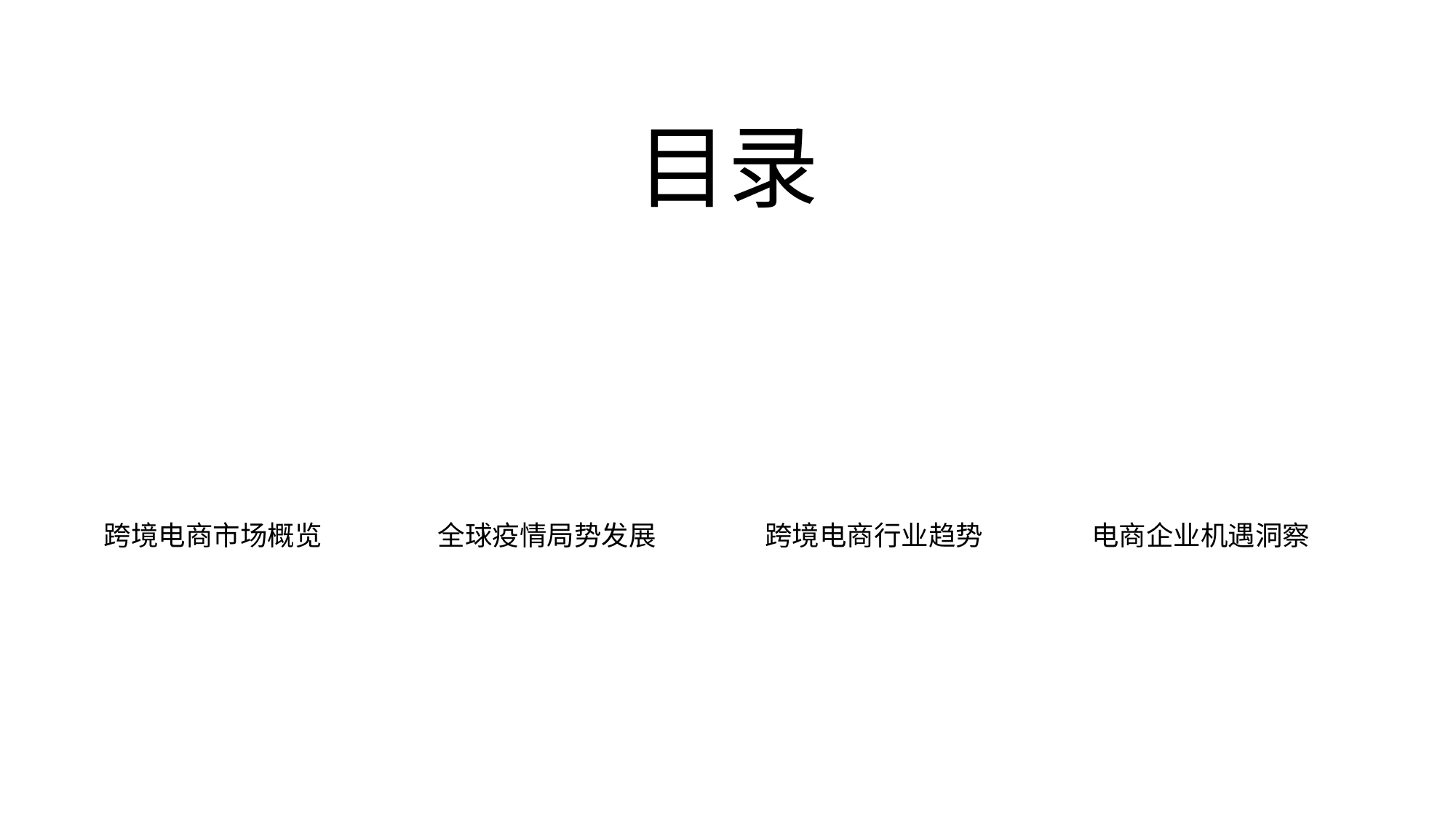

目录
跨境电商市场概览
全球疫情局势发展
跨境电商行业趋势
电商企业机遇洞察